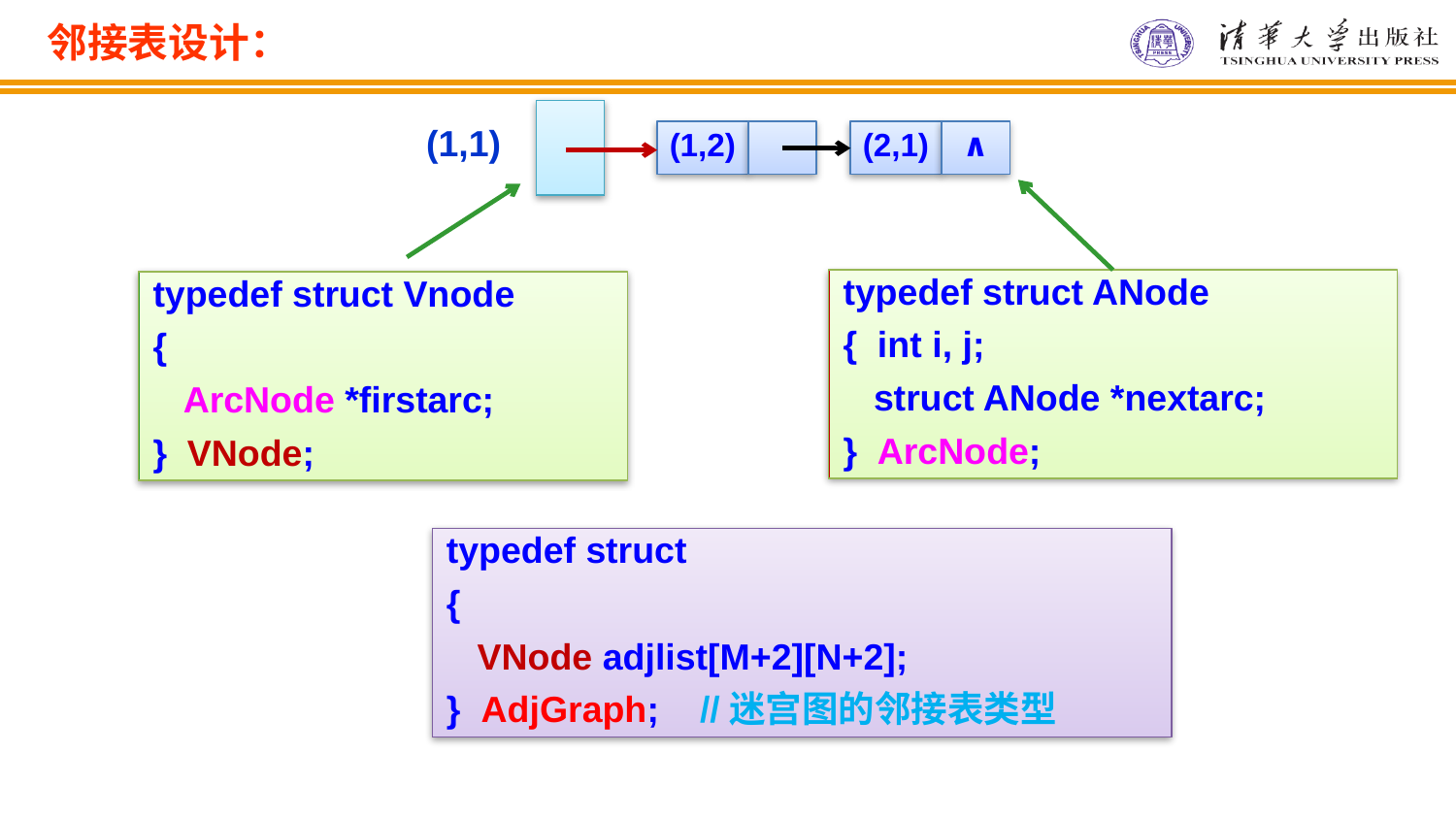

邻接表设计：

(1,2)

(2,1)
∧
(1,1)
typedef struct ANode
{  int i, j;
   struct ANode *nextarc;
}  ArcNode;
typedef struct Vnode
{
   ArcNode *firstarc;
}  VNode;
typedef struct
{
   VNode adjlist[M+2][N+2];
}  AdjGraph;    //迷宫图的邻接表类型